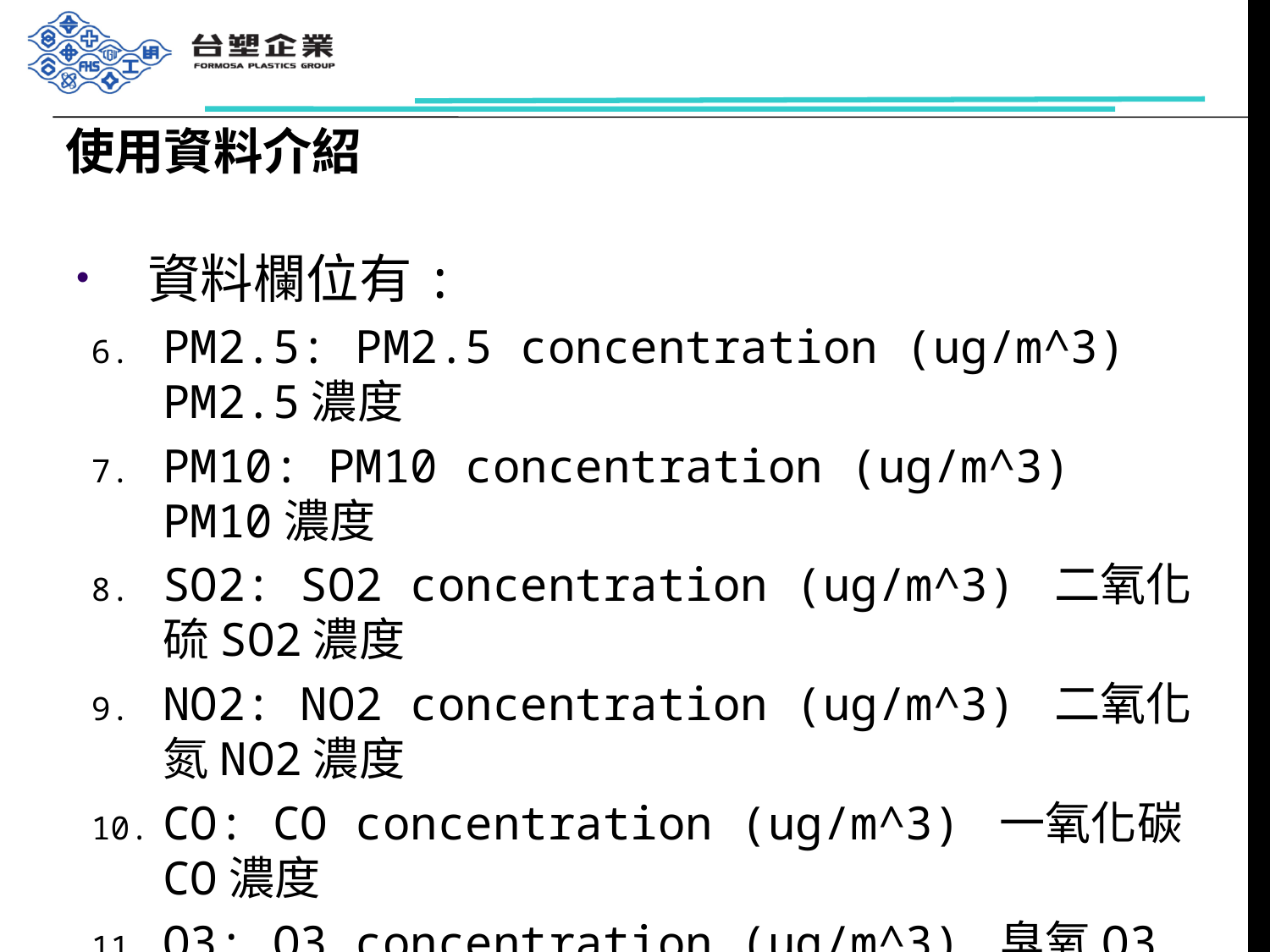

# 使用資料介紹
資料欄位有:
PM2.5: PM2.5 concentration (ug/m^3) PM2.5濃度
PM10: PM10 concentration (ug/m^3) PM10濃度
SO2: SO2 concentration (ug/m^3) 二氧化硫SO2濃度
NO2: NO2 concentration (ug/m^3) 二氧化氮NO2濃度
CO: CO concentration (ug/m^3) 一氧化碳CO濃度
O3: O3 concentration (ug/m^3) 臭氧O3濃度
TEMP: temperature (degree Celsius) 氣溫